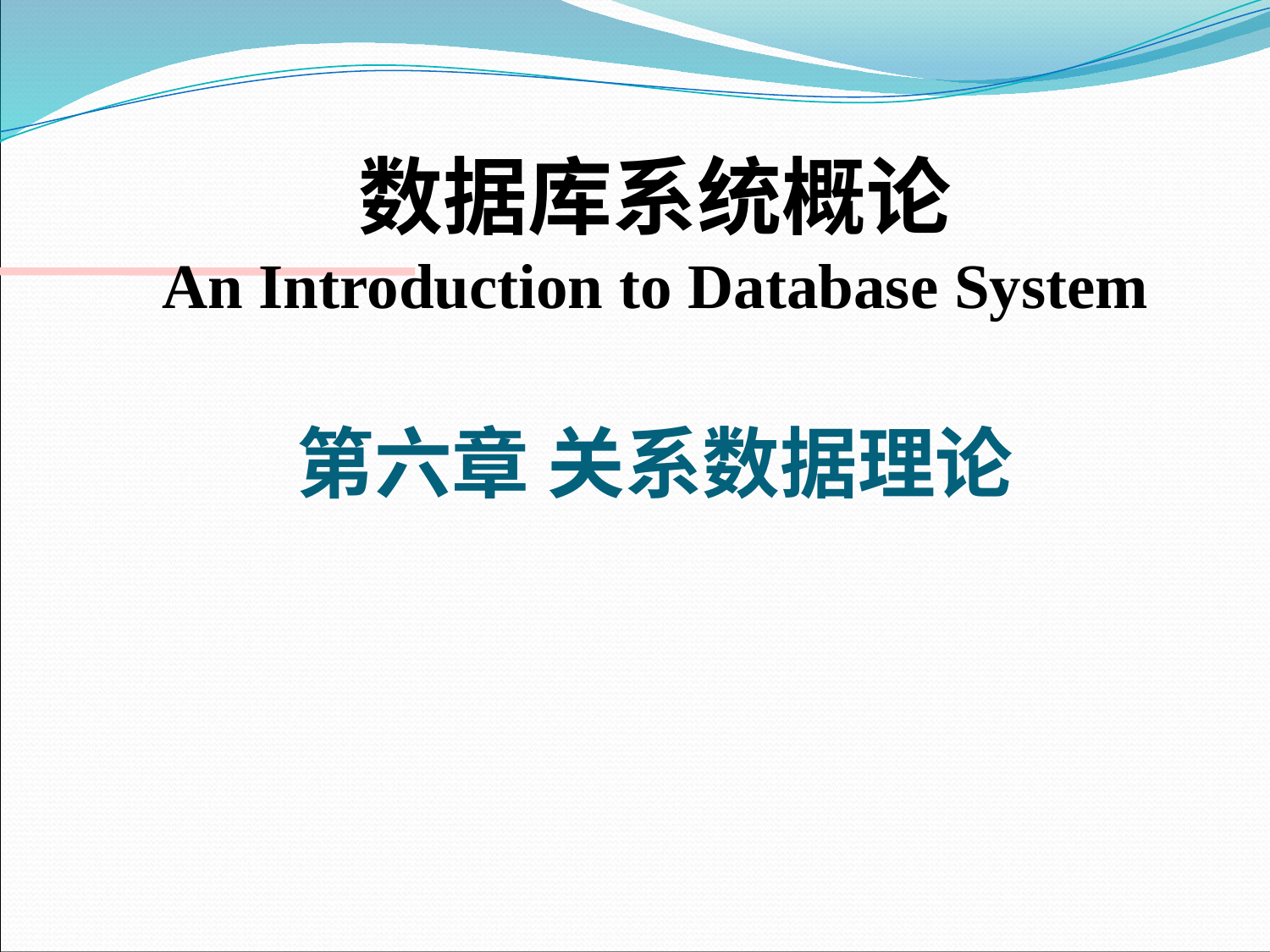

数据库系统概论
An Introduction to Database System

第六章 关系数据理论

515